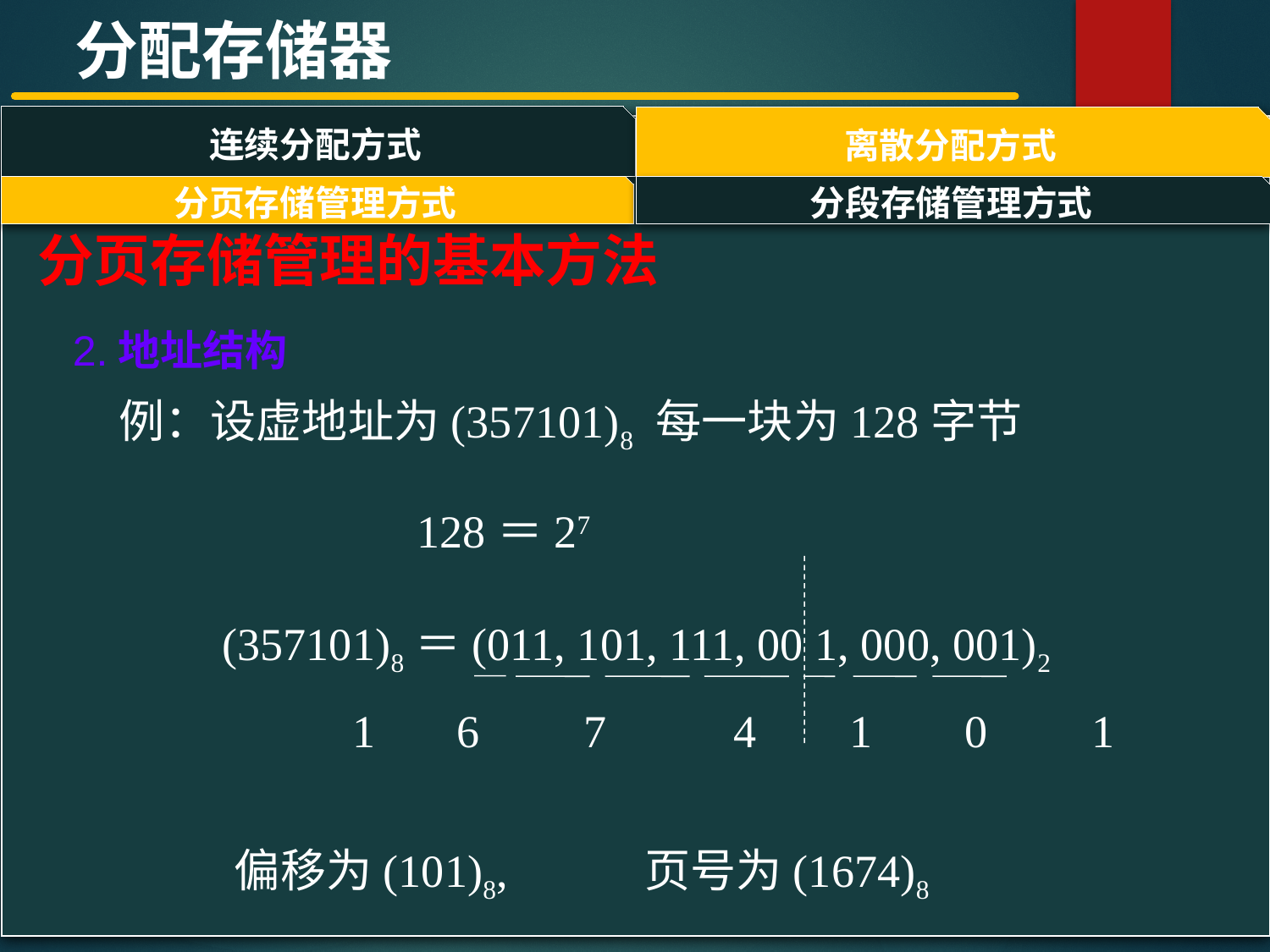

分配存储器
连续分配方式
离散分配方式
#
分页存储管理方式
分段存储管理方式
分页存储管理的基本方法
2.地址结构
例：设虚地址为(357101)8 每一块为128字节
128＝27

(357101)8＝(011, 101, 111, 00 1, 000, 001)2

  1 	6 	7	  4	 1	0	1
偏移为(101)8,           页号为(1674)8